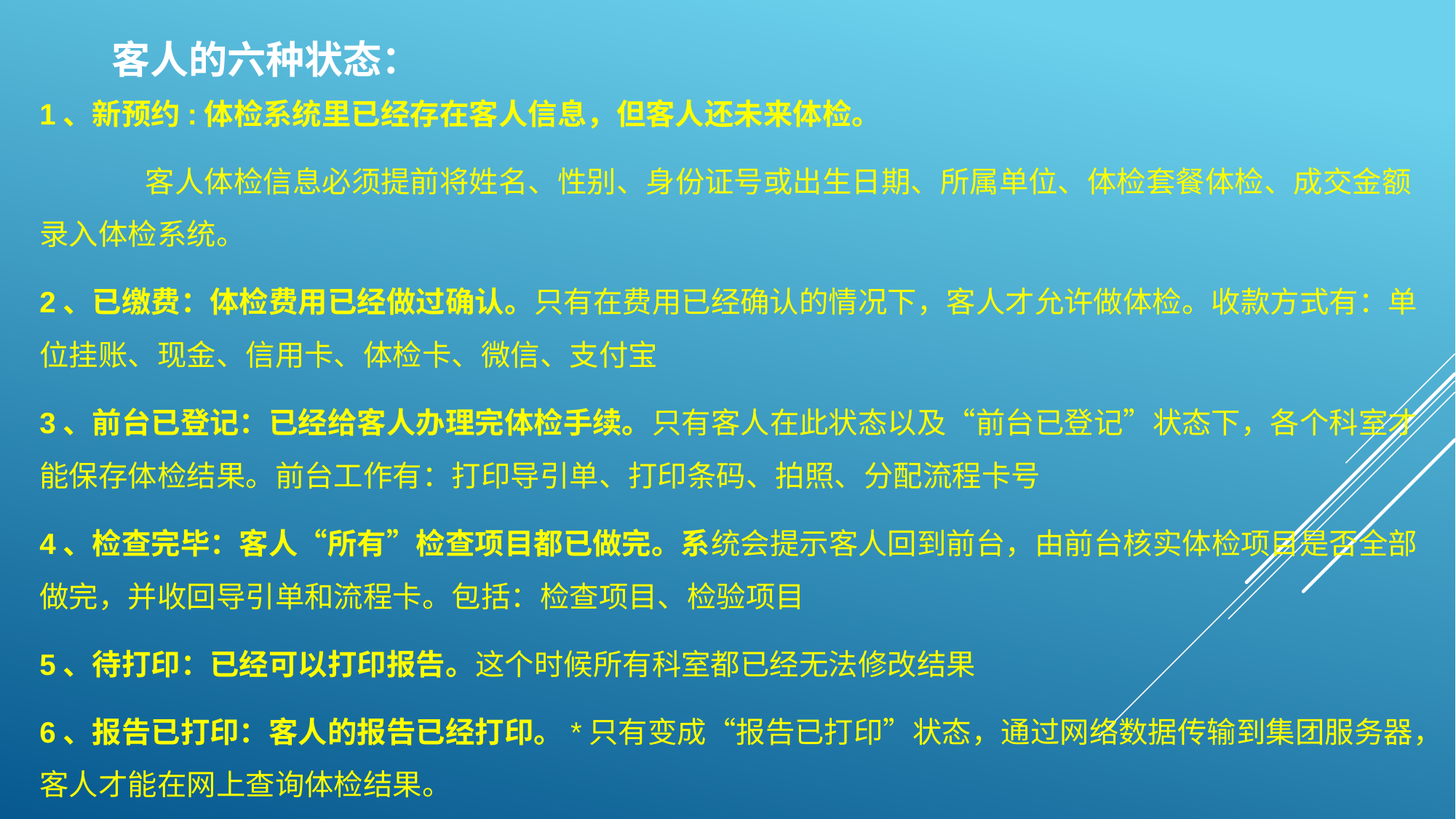

# 客人的六种状态：
1、新预约:体检系统里已经存在客人信息，但客人还未来体检。
	客人体检信息必须提前将姓名、性别、身份证号或出生日期、所属单位、体检套餐体检、成交金额录入体检系统。
2、已缴费：体检费用已经做过确认。只有在费用已经确认的情况下，客人才允许做体检。收款方式有：单位挂账、现金、信用卡、体检卡、微信、支付宝
3、前台已登记：已经给客人办理完体检手续。只有客人在此状态以及“前台已登记”状态下，各个科室才能保存体检结果。前台工作有：打印导引单、打印条码、拍照、分配流程卡号
4、检查完毕：客人“所有”检查项目都已做完。系统会提示客人回到前台，由前台核实体检项目是否全部做完，并收回导引单和流程卡。包括：检查项目、检验项目
5、待打印：已经可以打印报告。这个时候所有科室都已经无法修改结果
6、报告已打印：客人的报告已经打印。*只有变成“报告已打印”状态，通过网络数据传输到集团服务器，客人才能在网上查询体检结果。